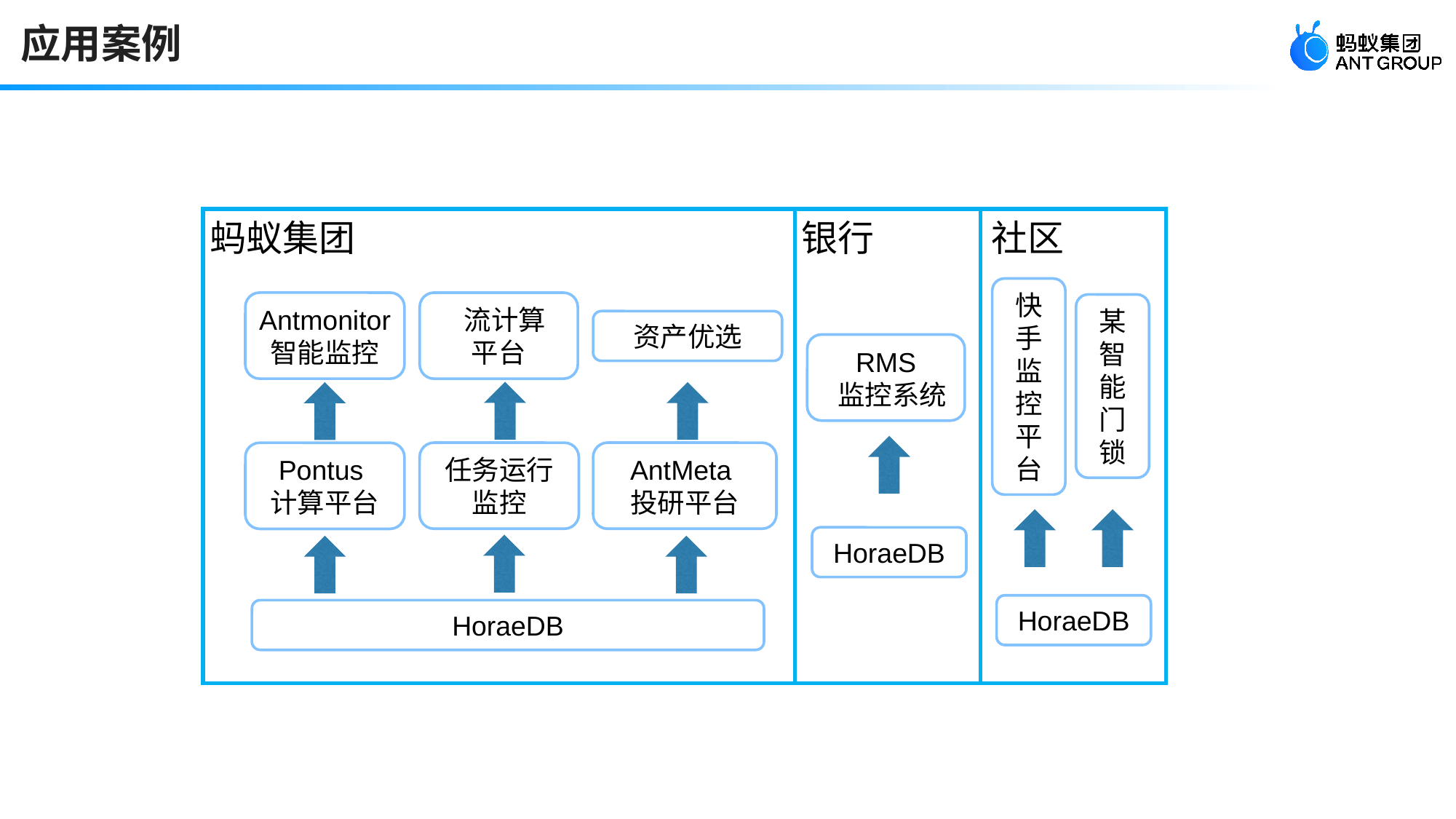

# 应用案例

蚂蚁集团

银行

社区
快手监控平台
某 智能门锁
Antmonitor
智能监控
 流计算
平台
资产优选
RMS
 监控系统

任务运行
监控
AntMeta
投研平台
Pontus
计算平台

HoraeDB

HoraeDB
HoraeDB